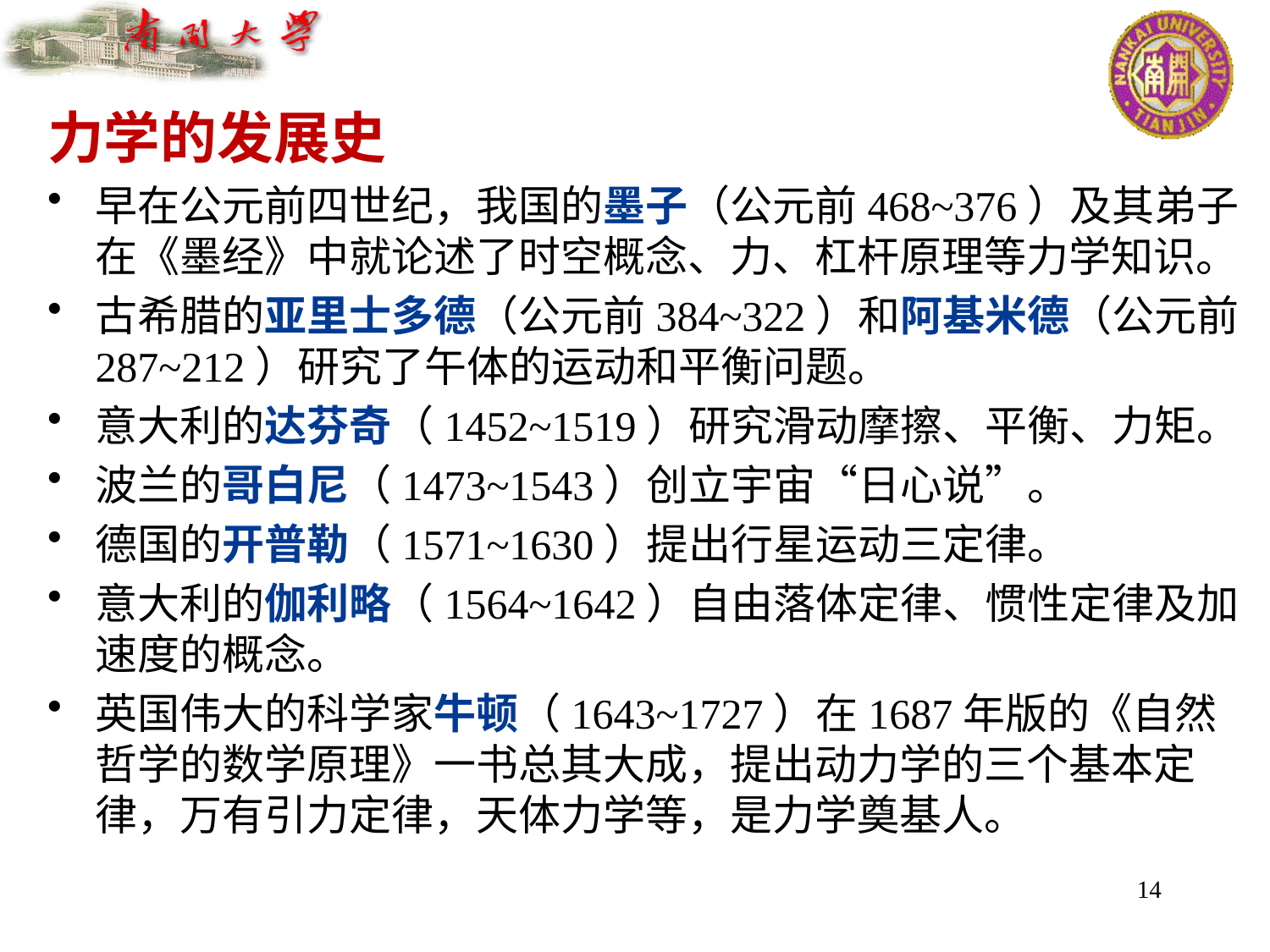

力学的发展史
早在公元前四世纪，我国的墨子（公元前468~376）及其弟子在《墨经》中就论述了时空概念、力、杠杆原理等力学知识。
古希腊的亚里士多德（公元前384~322）和阿基米德（公元前287~212）研究了午体的运动和平衡问题。
意大利的达芬奇（1452~1519）研究滑动摩擦、平衡、力矩。
波兰的哥白尼（1473~1543）创立宇宙“日心说”。
德国的开普勒（1571~1630）提出行星运动三定律。
意大利的伽利略（1564~1642）自由落体定律、惯性定律及加速度的概念。
英国伟大的科学家牛顿（1643~1727）在1687年版的《自然哲学的数学原理》一书总其大成，提出动力学的三个基本定律，万有引力定律，天体力学等，是力学奠基人。

14